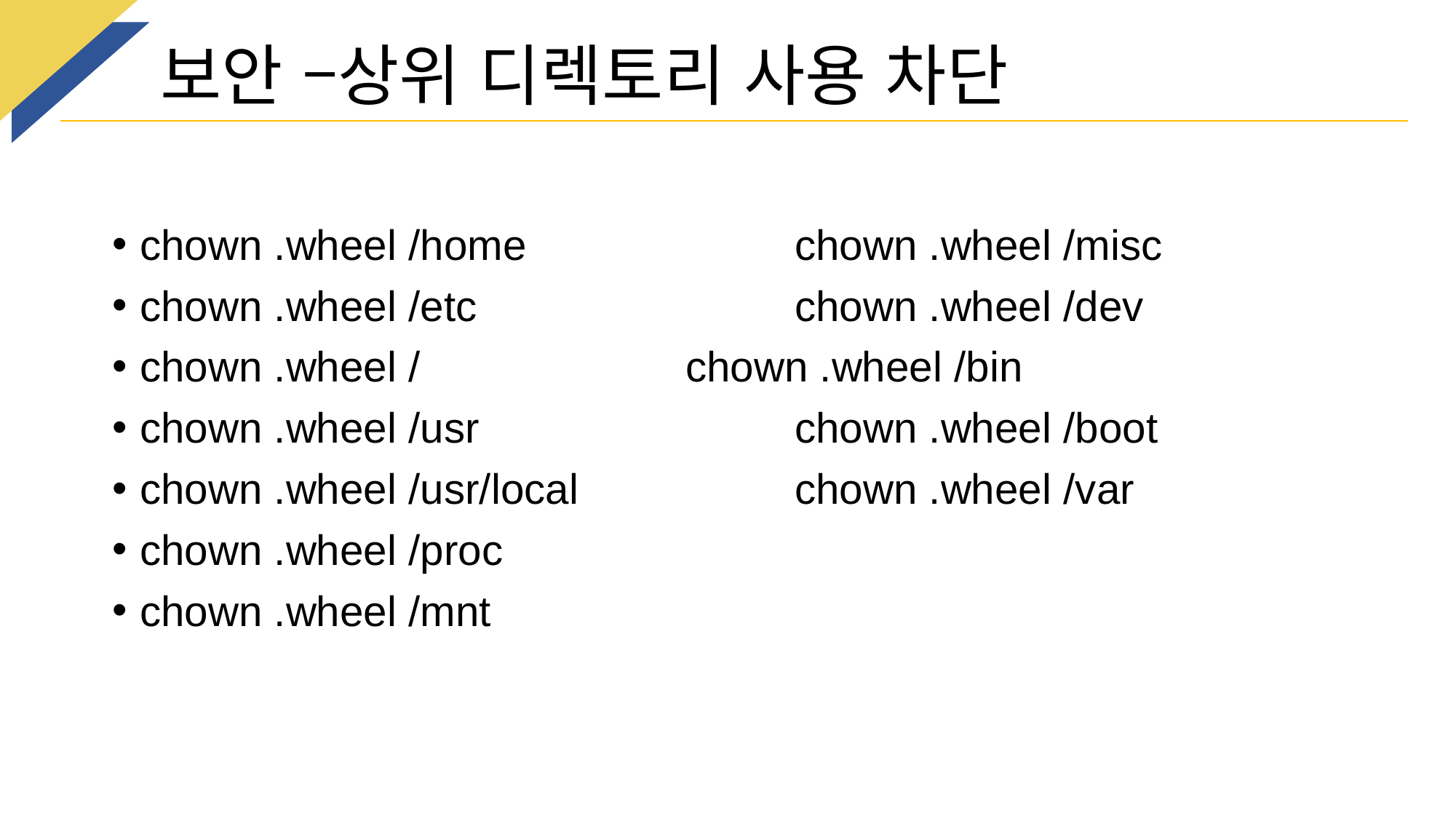

보안 –상위 디렉토리 사용 차단
chown .wheel /home	 		chown .wheel /misc
chown .wheel /etc	 		chown .wheel /dev
chown .wheel /	 	 	chown .wheel /bin
chown .wheel /usr	 		chown .wheel /boot
chown .wheel /usr/local		chown .wheel /var
chown .wheel /proc
chown .wheel /mnt